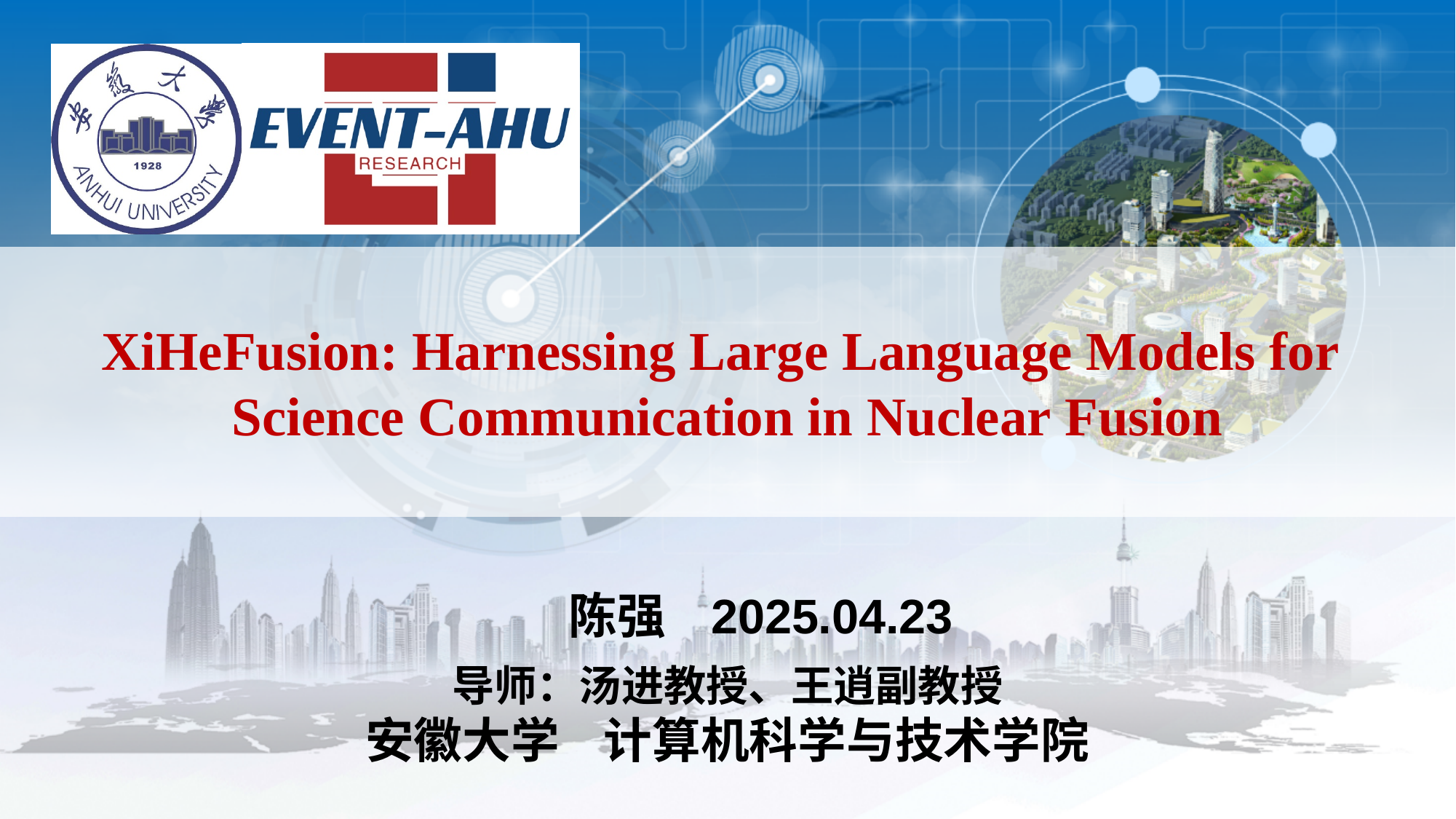

XiHeFusion: Harnessing Large Language Models for
Science Communication in Nuclear Fusion
     陈强   2025.04.23
导师：汤进教授、王逍副教授
安徽大学    计算机科学与技术学院